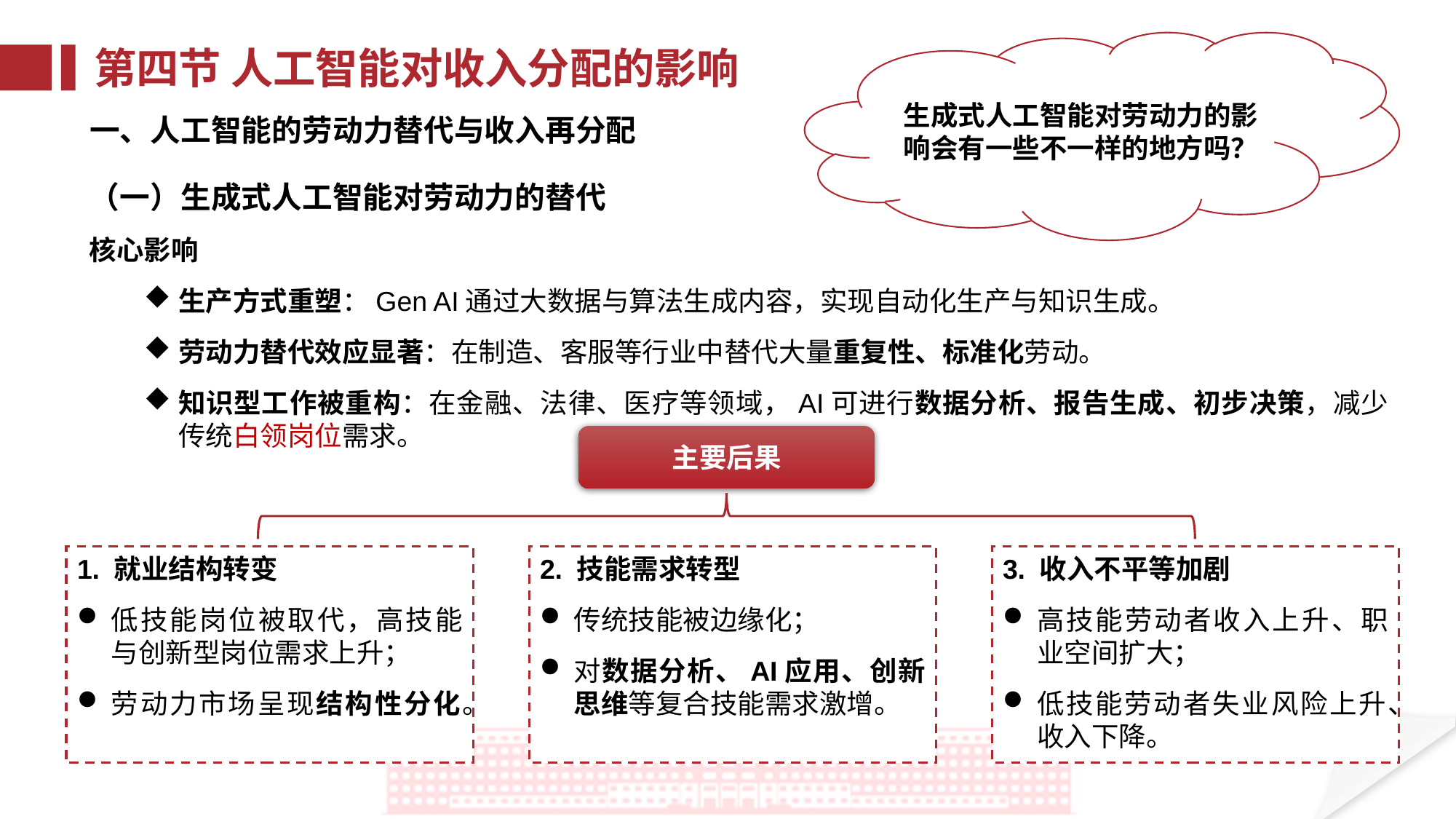

生成式人工智能对劳动力的影响会有一些不一样的地方吗？
第四节 人工智能对收入分配的影响

一、人工智能的劳动力替代与收入再分配
（一）生成式人工智能对劳动力的替代
核心影响
生产方式重塑：Gen AI通过大数据与算法生成内容，实现自动化生产与知识生成。
劳动力替代效应显著：在制造、客服等行业中替代大量重复性、标准化劳动。
知识型工作被重构：在金融、法律、医疗等领域，AI可进行数据分析、报告生成、初步决策，减少传统白领岗位需求。
主要后果
2. 技能需求转型
传统技能被边缘化；
对数据分析、AI应用、创新思维等复合技能需求激增。
3. 收入不平等加剧
高技能劳动者收入上升、职业空间扩大；
低技能劳动者失业风险上升、收入下降。
1. 就业结构转变
低技能岗位被取代，高技能与创新型岗位需求上升；
劳动力市场呈现结构性分化。